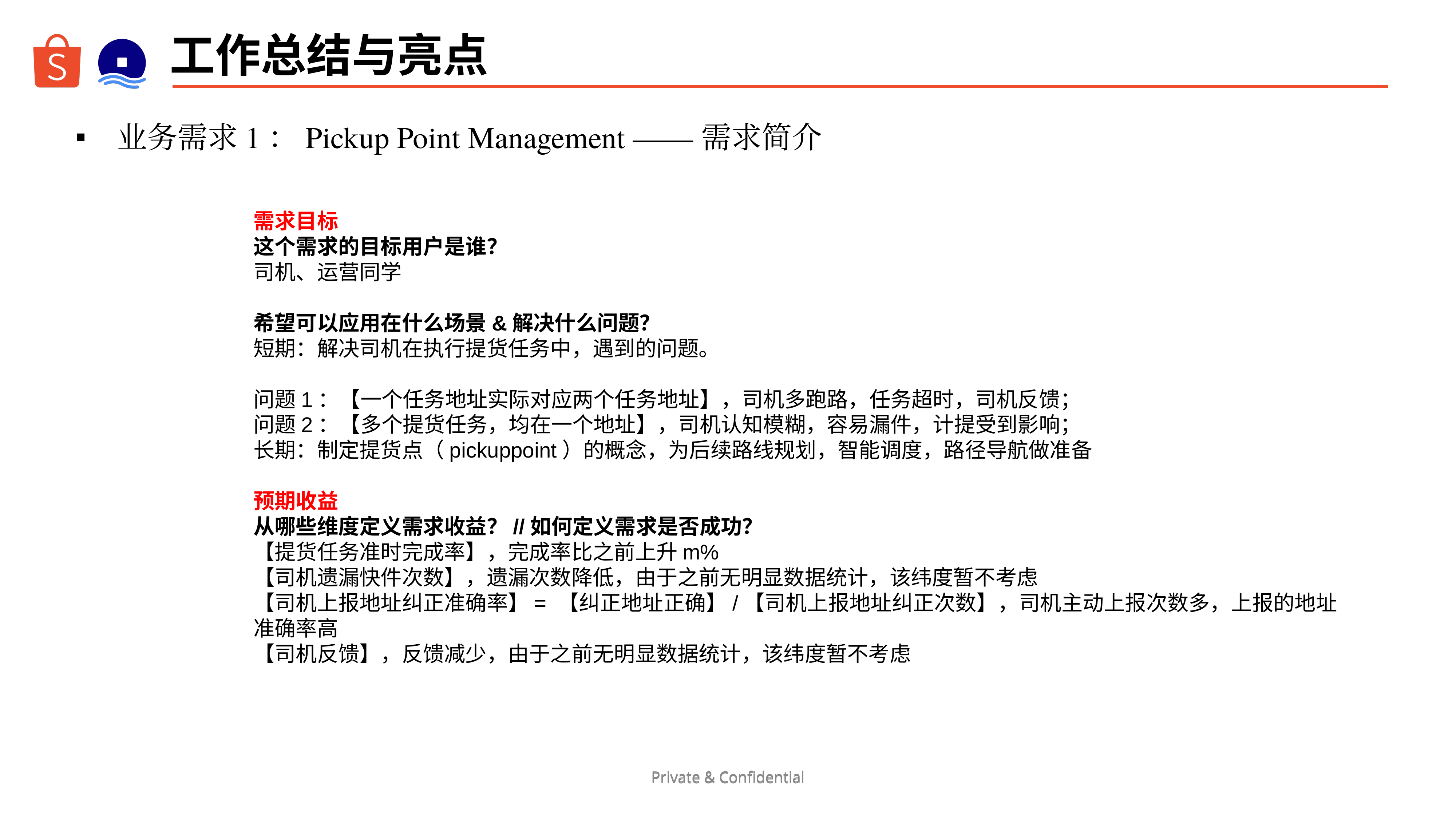

# 工作总结与亮点
业务需求1：Pickup Point Management ——需求简介

需求目标
这个需求的目标用户是谁？
司机、运营同学

希望可以应用在什么场景&解决什么问题？
短期：解决司机在执行提货任务中，遇到的问题。

问题1：【一个任务地址实际对应两个任务地址】，司机多跑路，任务超时，司机反馈；
问题2：【多个提货任务，均在一个地址】，司机认知模糊，容易漏件，计提受到影响；
长期：制定提货点（pickuppoint）的概念，为后续路线规划，智能调度，路径导航做准备

预期收益
从哪些维度定义需求收益？//如何定义需求是否成功？
【提货任务准时完成率】，完成率比之前上升m%
【司机遗漏快件次数】，遗漏次数降低，由于之前无明显数据统计，该纬度暂不考虑
【司机上报地址纠正准确率】= 【纠正地址正确】/【司机上报地址纠正次数】，司机主动上报次数多，上报的地址准确率高
【司机反馈】，反馈减少，由于之前无明显数据统计，该纬度暂不考虑
Private & Confidential